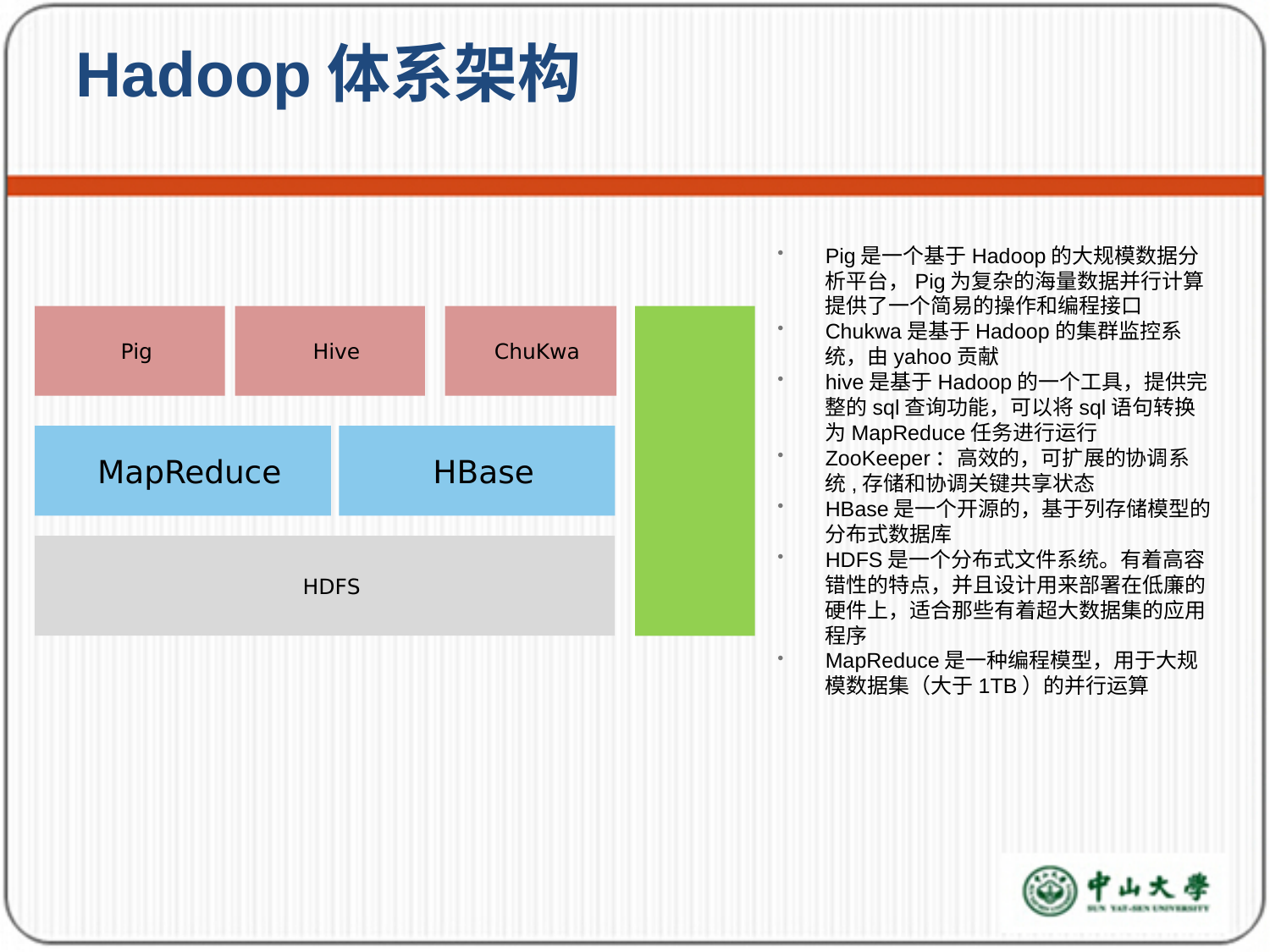

Hadoop体系架构
Pig是一个基于Hadoop的大规模数据分析平台，Pig为复杂的海量数据并行计算提供了一个简易的操作和编程接口
Chukwa是基于Hadoop的集群监控系统，由yahoo贡献
hive是基于Hadoop的一个工具，提供完整的sql查询功能，可以将sql语句转换为MapReduce任务进行运行
ZooKeeper：高效的，可扩展的协调系统,存储和协调关键共享状态
HBase是一个开源的，基于列存储模型的分布式数据库
HDFS是一个分布式文件系统。有着高容错性的特点，并且设计用来部署在低廉的硬件上，适合那些有着超大数据集的应用程序
MapReduce是一种编程模型，用于大规模数据集（大于1TB）的并行运算

Pig
Hive
ChuKwa
ZooKeeper
MapReduce
HBase
HDFS